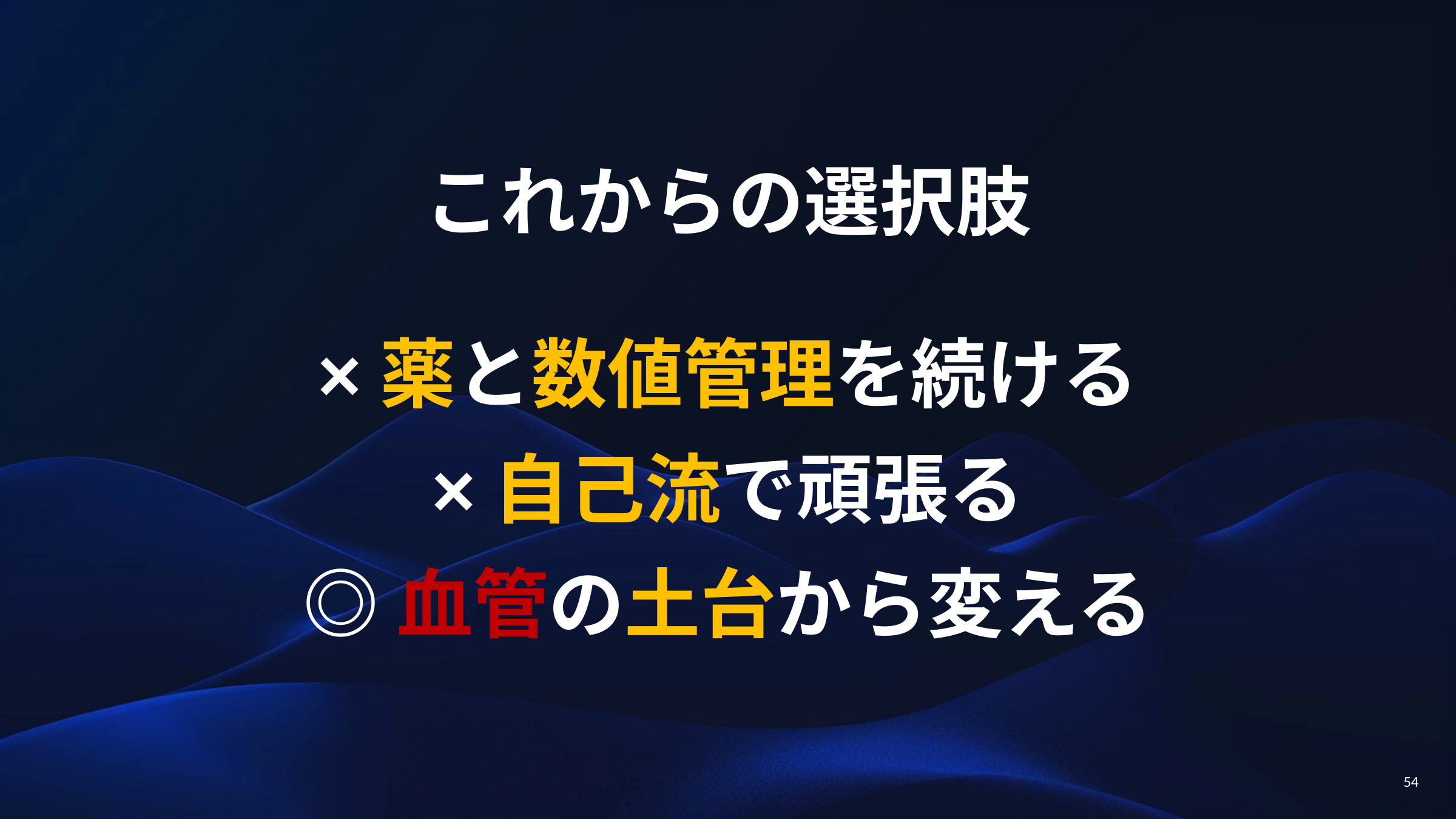

これからの選択肢

×薬と数値管理を続ける

×自己流で頑張る

◎血管の土台から変える
54